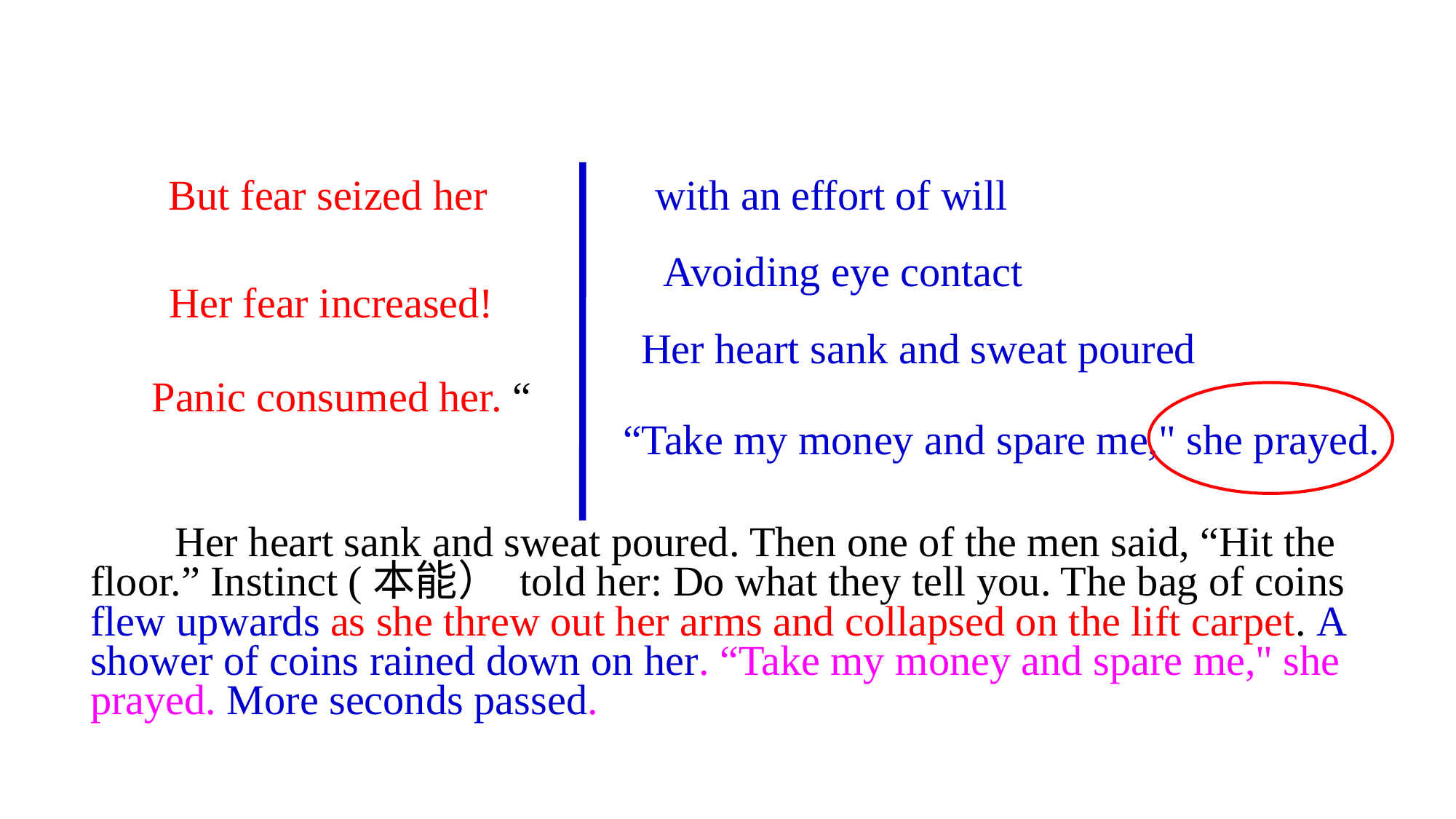

But fear seized her
with an effort of will
Avoiding eye contact
Her fear increased!
 Her heart sank and sweat poured
Panic consumed her. “

“Take my money and spare me," she prayed.
        Her heart sank and sweat poured. Then one of the men said, “Hit the floor.” Instinct (本能） told her: Do what they tell you. The bag of coins flew upwards as she threw out her arms and collapsed on the lift carpet. A shower of coins rained down on her. “Take my money and spare me," she prayed. More seconds passed.
           What did the woman do?
Her fear became stronger and stronger